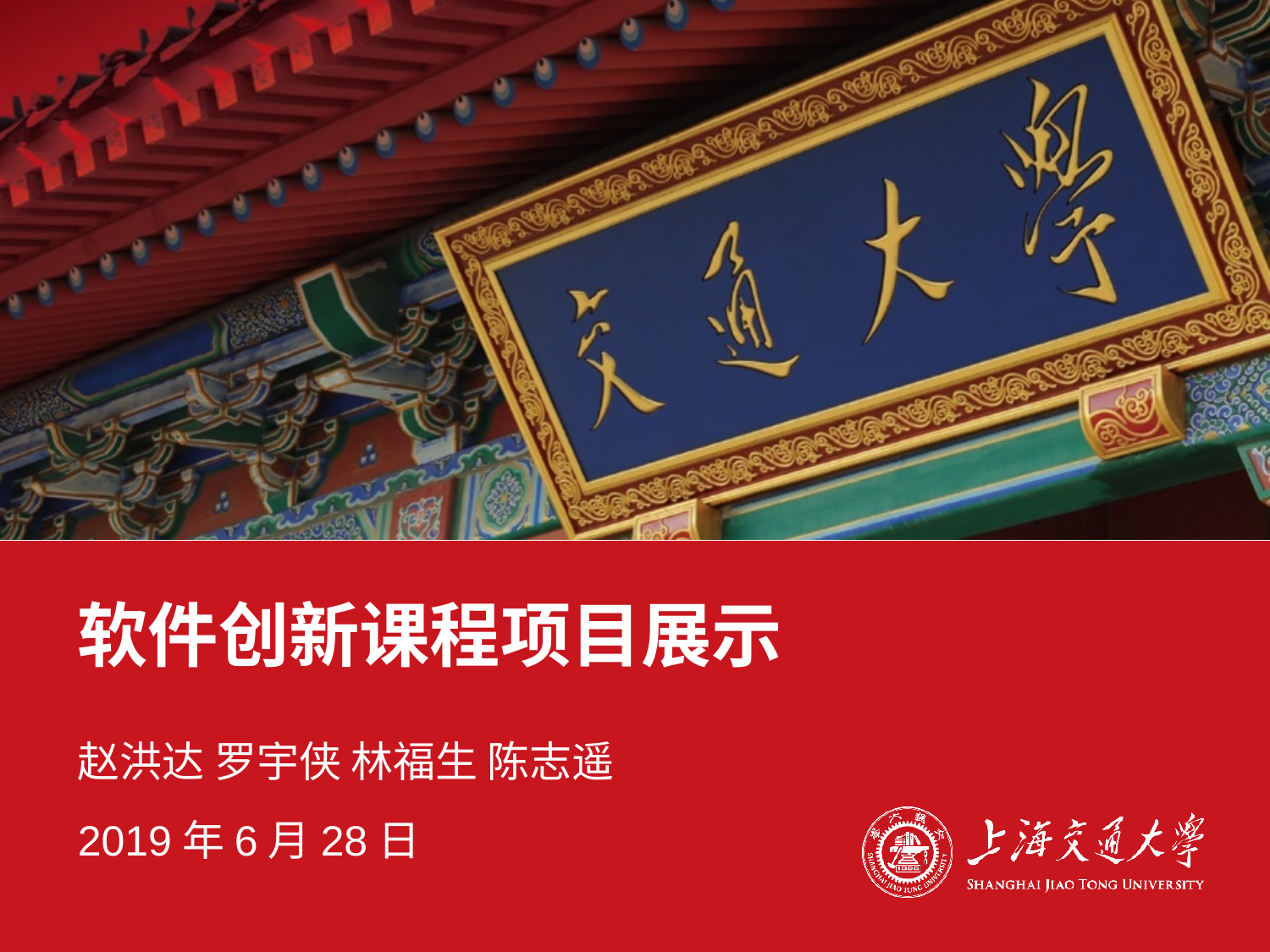

# 软件创新课程项目展示
赵洪达 罗宇侠 林福生 陈志遥
2019年6月28日